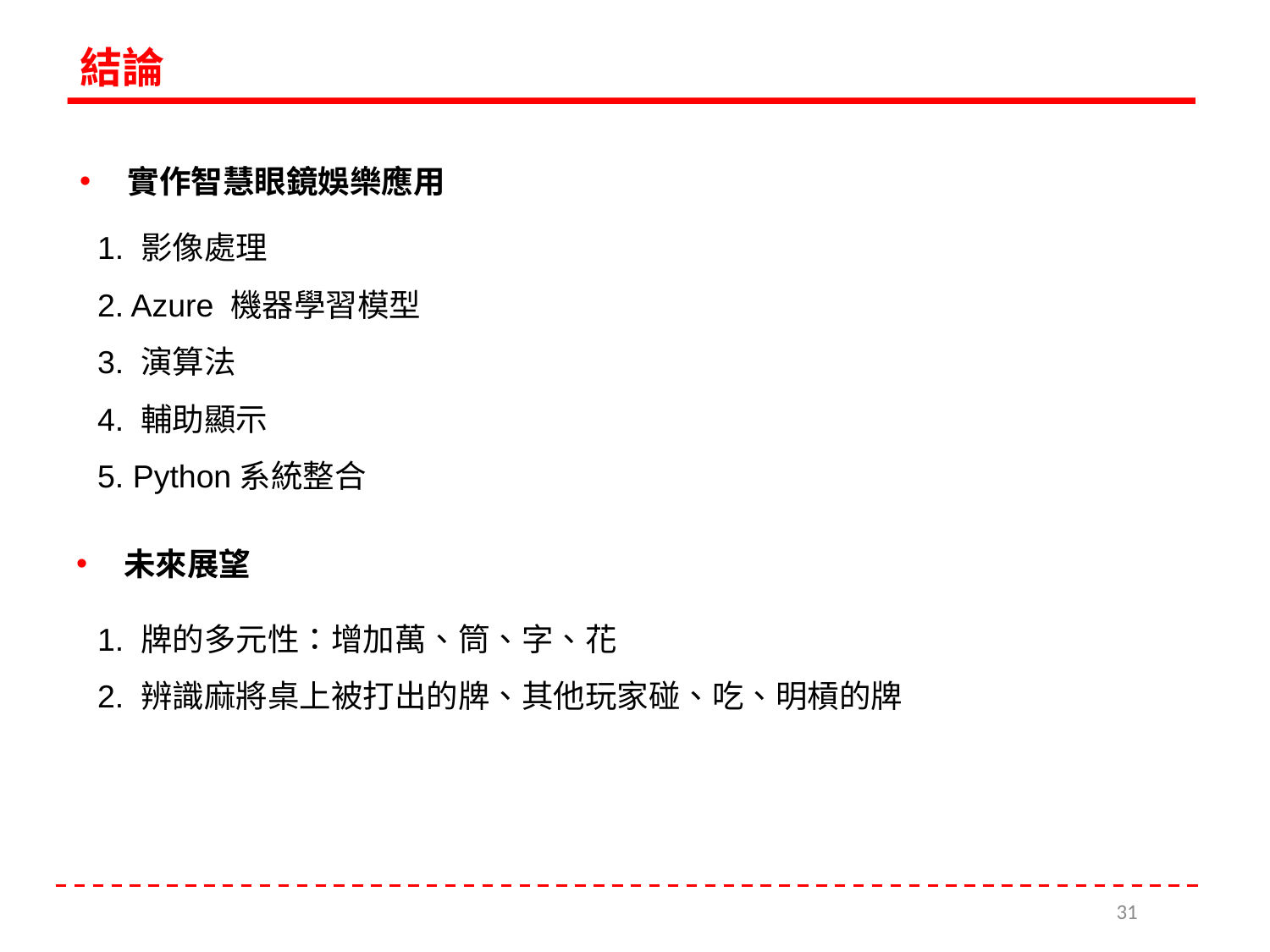

結論
實作智慧眼鏡娛樂應用

1. 影像處理
2. Azure 機器學習模型
3. 演算法
4. 輔助顯示
5. Python系統整合
未來展望
1. 牌的多元性：增加萬、筒、字、花
2. 辨識麻將桌上被打出的牌、其他玩家碰、吃、明槓的牌
31